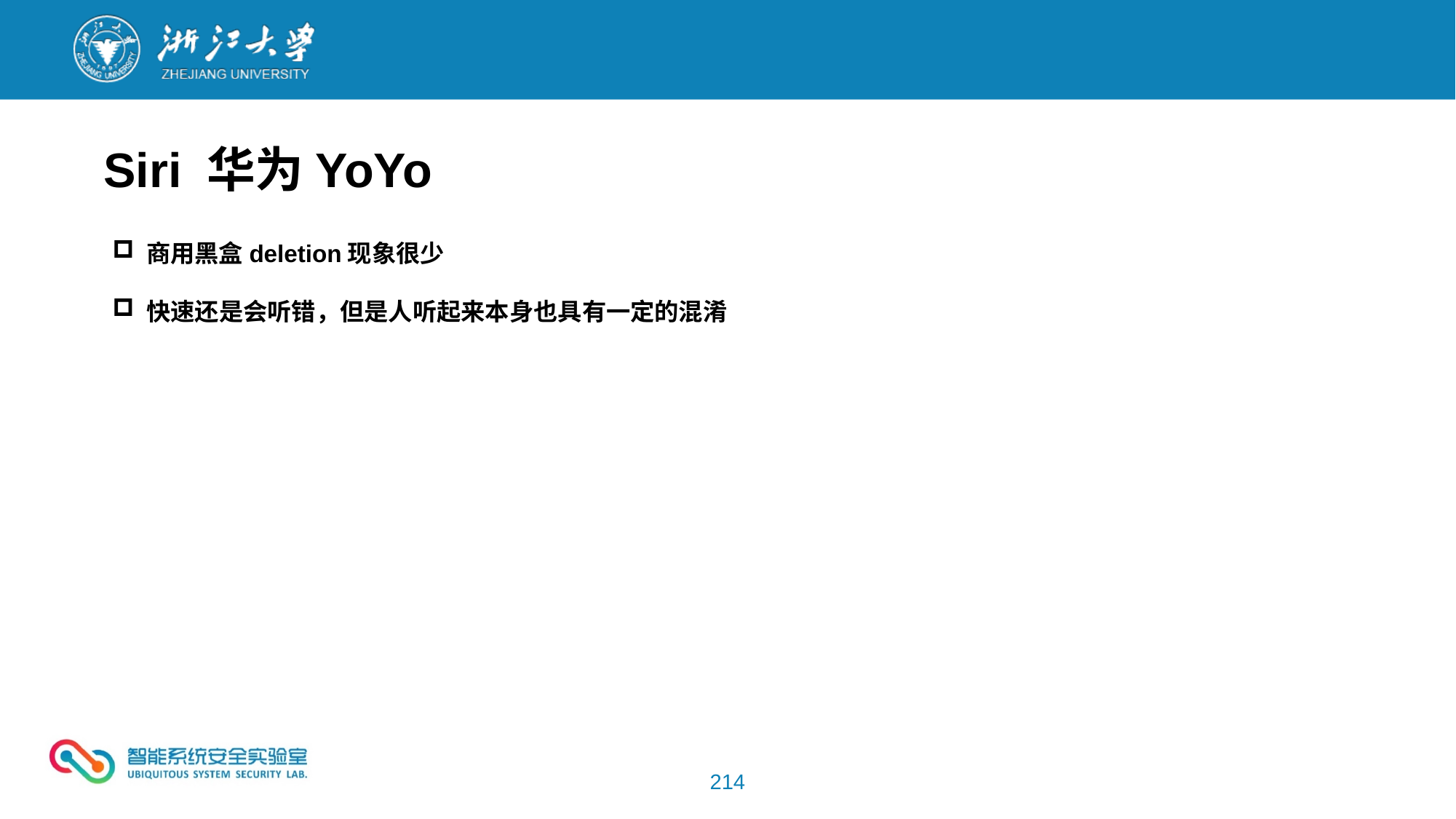

Siri 华为YoYo
商用黑盒deletion现象很少
快速还是会听错，但是人听起来本身也具有一定的混淆